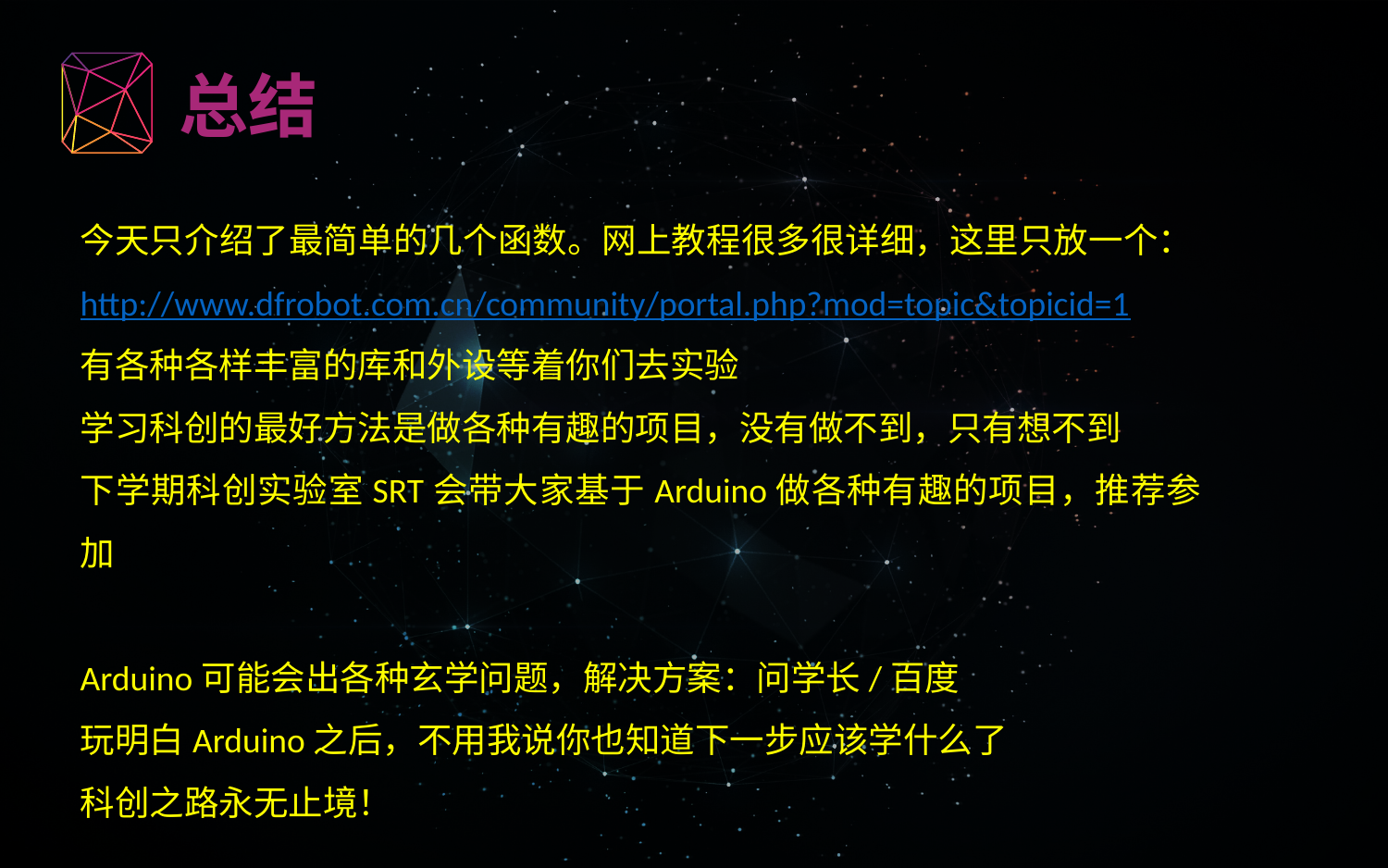

总结
今天只介绍了最简单的几个函数。网上教程很多很详细，这里只放一个：http://www.dfrobot.com.cn/community/portal.php?mod=topic&topicid=1
有各种各样丰富的库和外设等着你们去实验
学习科创的最好方法是做各种有趣的项目，没有做不到，只有想不到
下学期科创实验室SRT会带大家基于Arduino做各种有趣的项目，推荐参加

Arduino可能会出各种玄学问题，解决方案：问学长/百度
玩明白Arduino之后，不用我说你也知道下一步应该学什么了
科创之路永无止境！